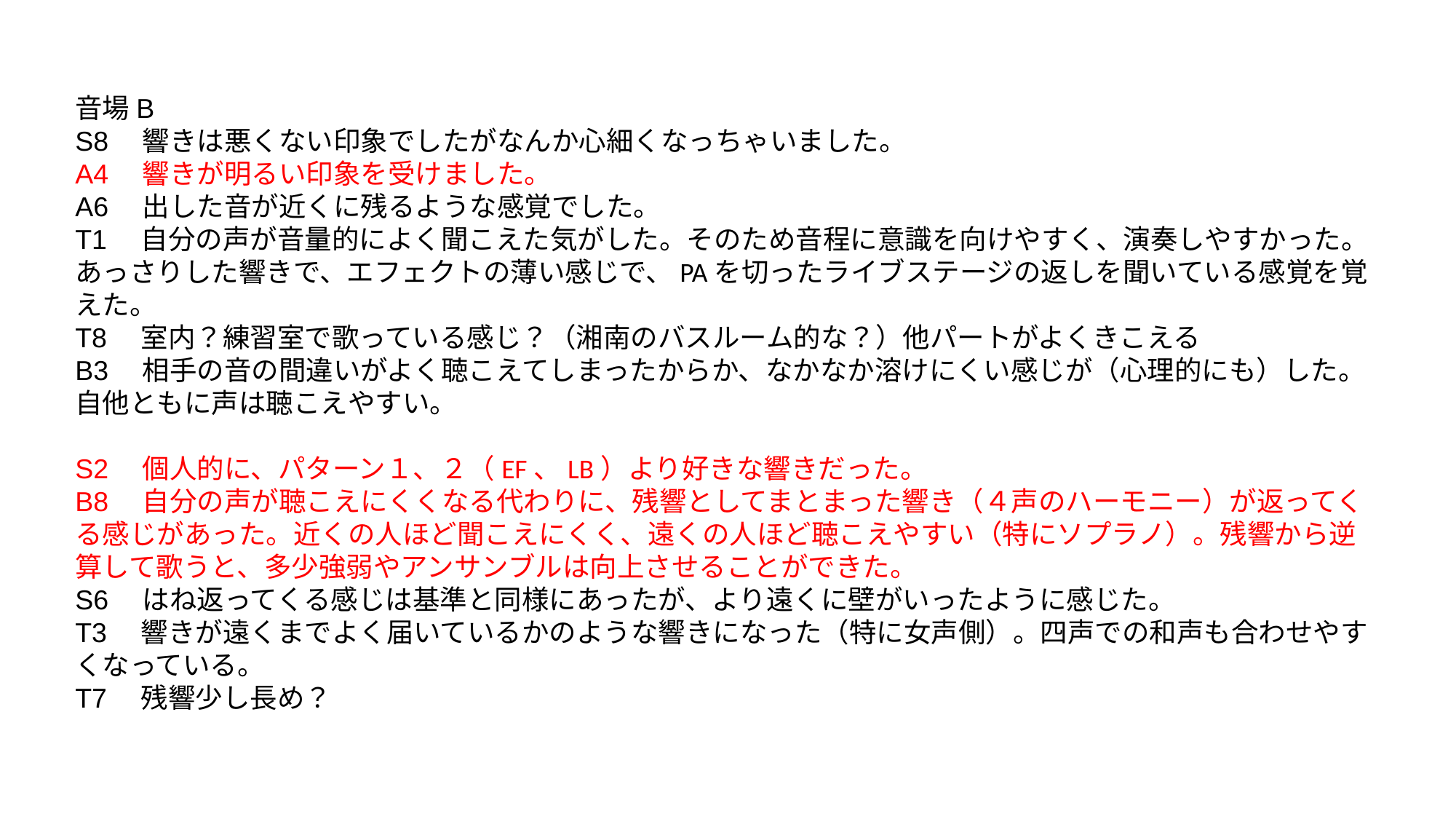

音場B
S8　響きは悪くない印象でしたがなんか心細くなっちゃいました。
A4　響きが明るい印象を受けました。
A6　出した音が近くに残るような感覚でした。
T1　自分の声が音量的によく聞こえた気がした。そのため音程に意識を向けやすく、演奏しやすかった。あっさりした響きで、エフェクトの薄い感じで、PAを切ったライブステージの返しを聞いている感覚を覚えた。
T8　室内？練習室で歌っている感じ？（湘南のバスルーム的な？）他パートがよくきこえる
B3　相手の音の間違いがよく聴こえてしまったからか、なかなか溶けにくい感じが（心理的にも）した。自他ともに声は聴こえやすい。

S2　個人的に、パターン１、２（EF、LB）より好きな響きだった。
B8　自分の声が聴こえにくくなる代わりに、残響としてまとまった響き（４声のハーモニー）が返ってくる感じがあった。近くの人ほど聞こえにくく、遠くの人ほど聴こえやすい（特にソプラノ）。残響から逆算して歌うと、多少強弱やアンサンブルは向上させることができた。
S6　はね返ってくる感じは基準と同様にあったが、より遠くに壁がいったように感じた。
T3　響きが遠くまでよく届いているかのような響きになった（特に女声側）。四声での和声も合わせやすくなっている。
T7　残響少し長め？